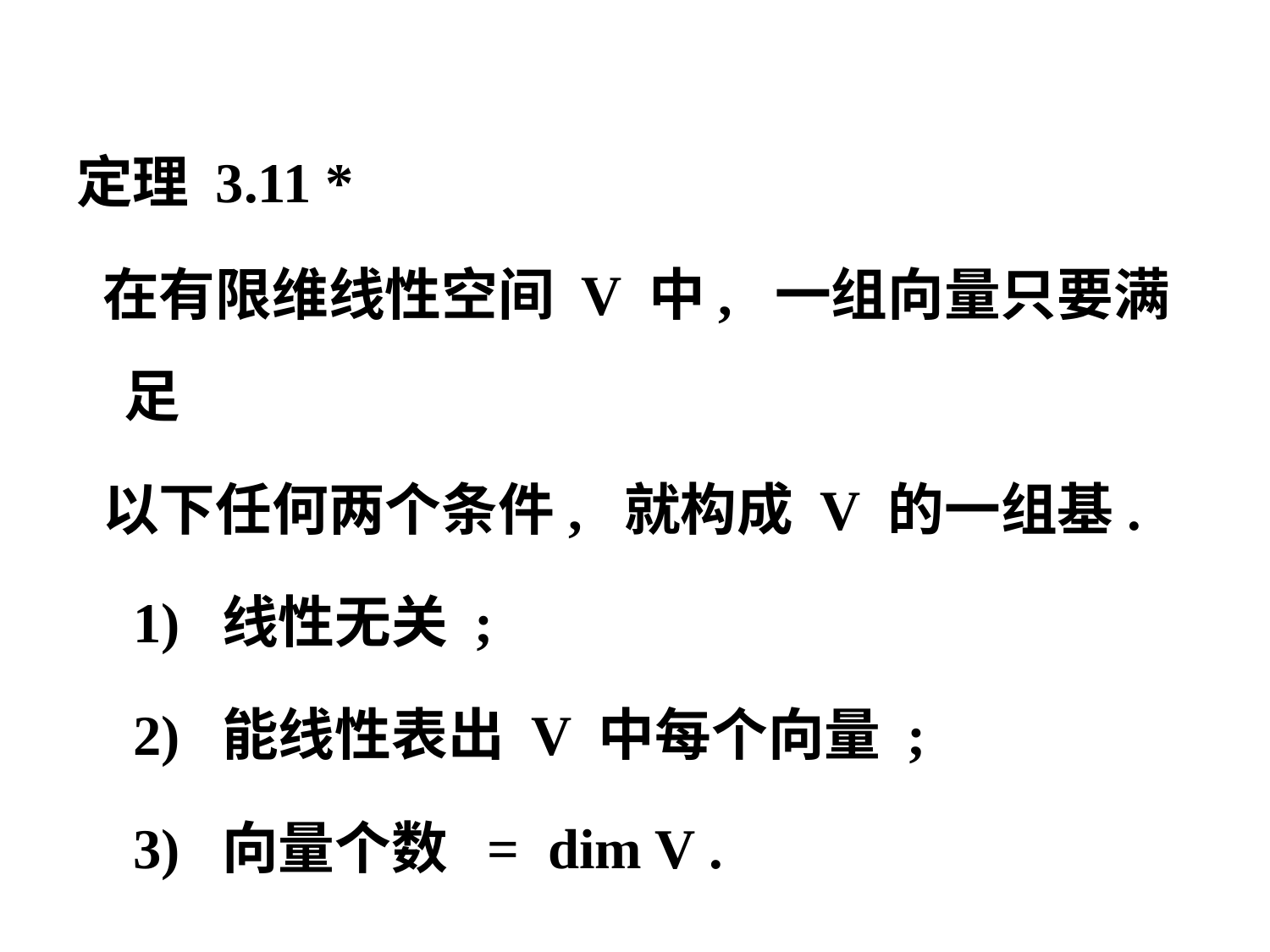

定理 3.11 *
 在有限维线性空间 V 中,  一组向量只要满足
 以下任何两个条件,  就构成 V 的一组基.
    1)  线性无关 ;
    2)  能线性表出 V 中每个向量 ;
    3)  向量个数  =  dim V .